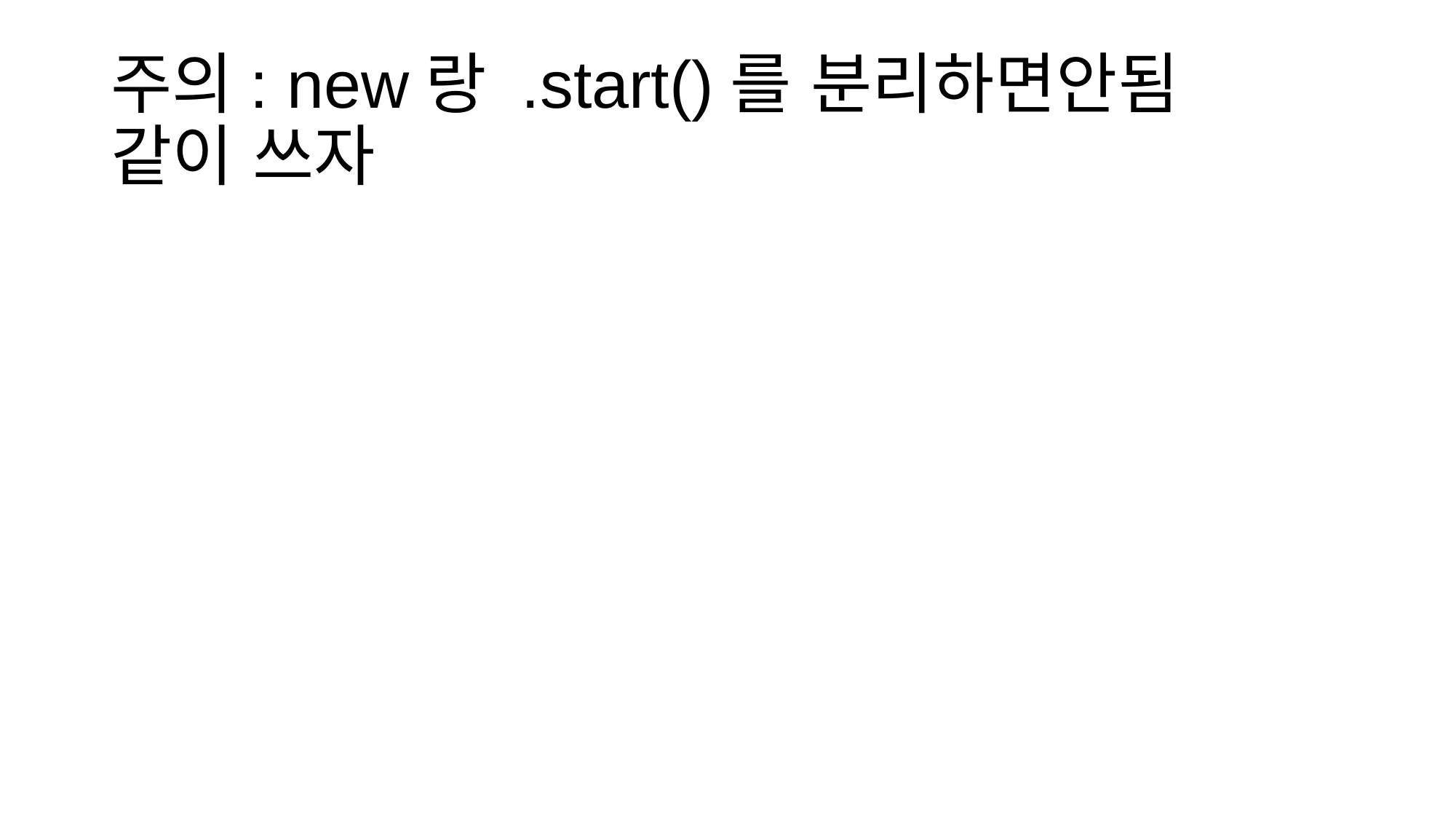

# 주의: new랑 .start()를 분리하면안됨 같이 쓰자